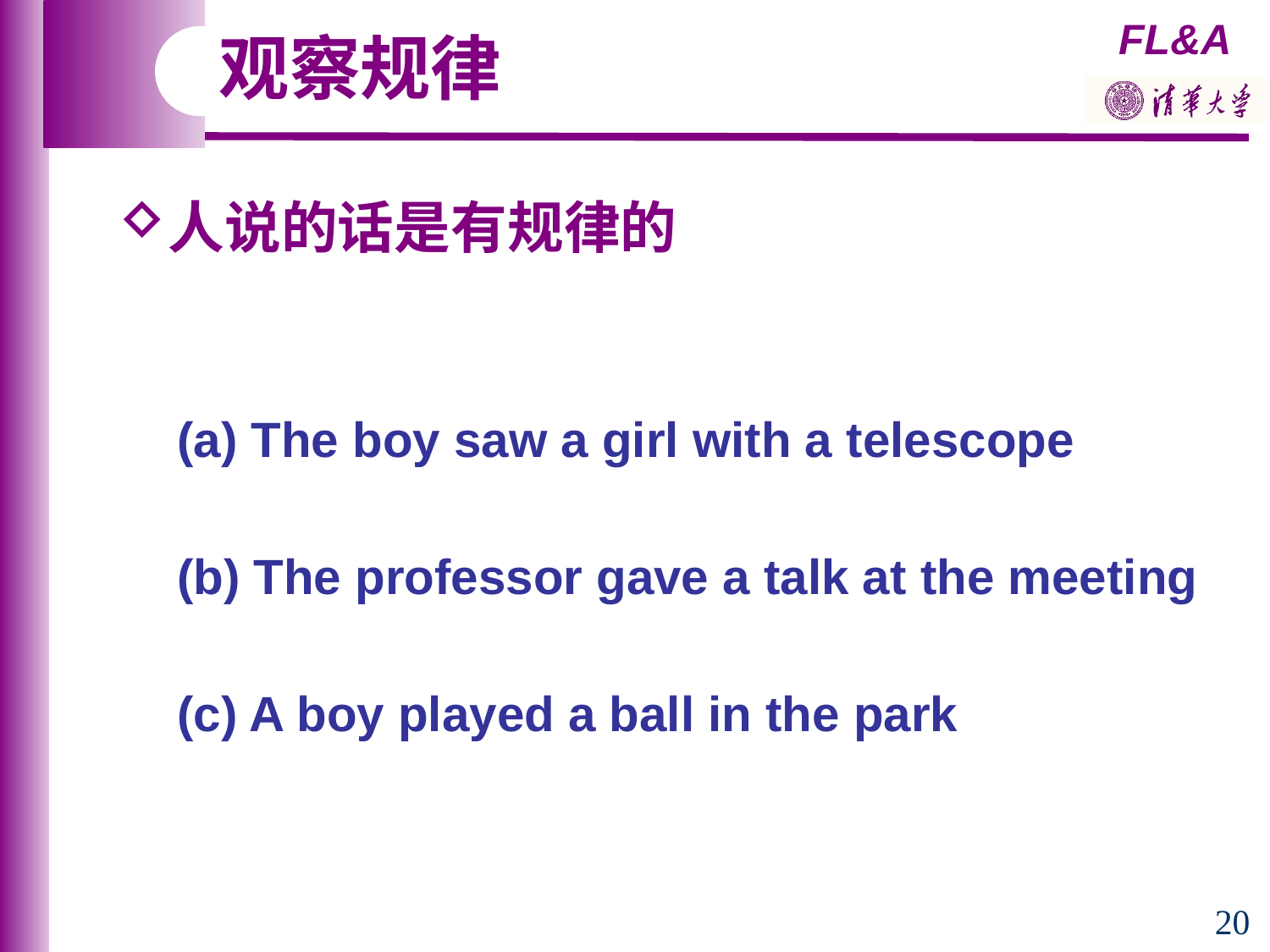

观察规律
人说的话是有规律的

(a) The boy saw a girl with a telescope

(b) The professor gave a talk at the meeting

(c) A boy played a ball in the park
20